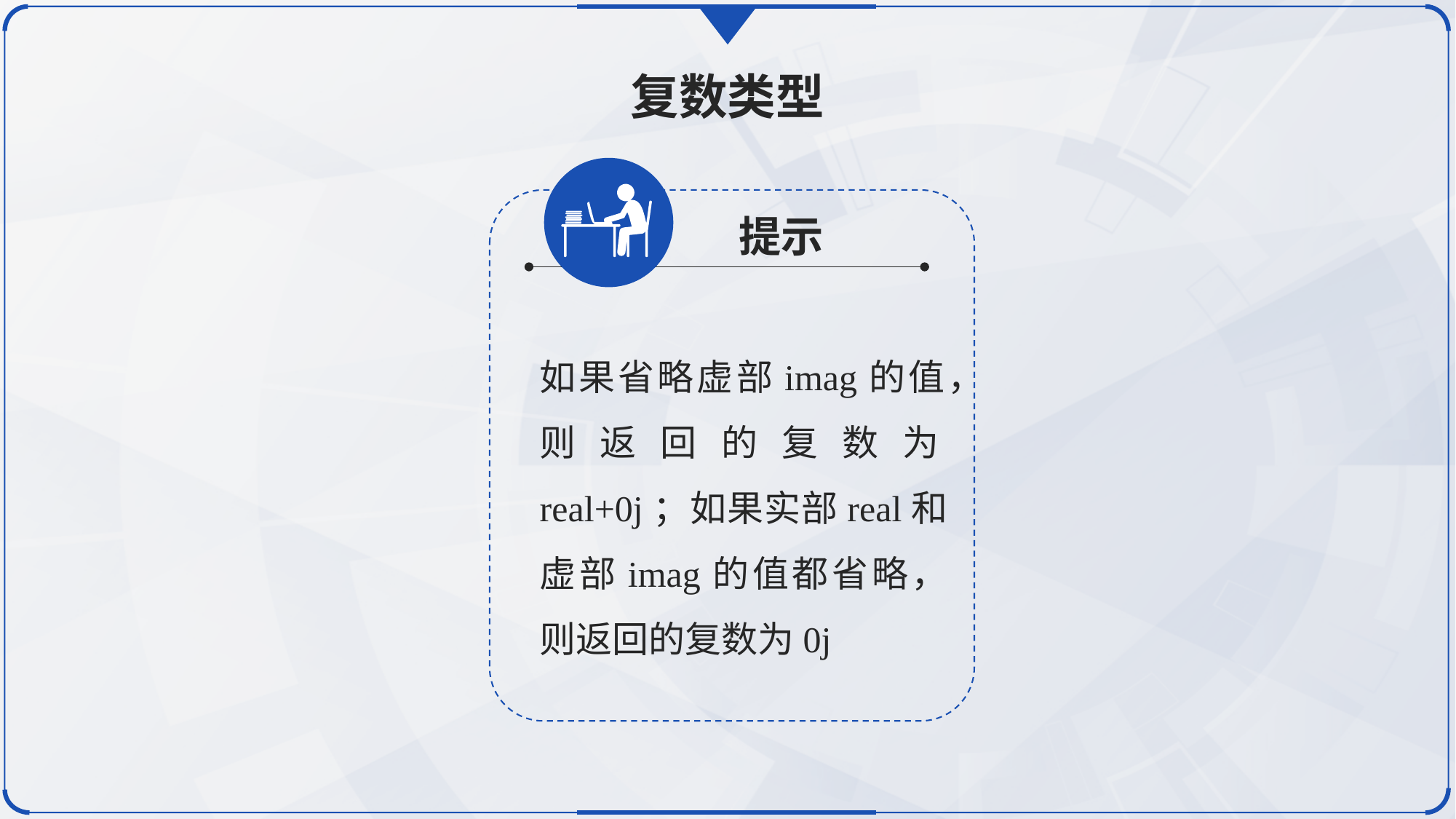

复数类型

提示
如果省略虚部imag的值，则返回的复数为real+0j；如果实部real和虚部imag的值都省略，则返回的复数为0j